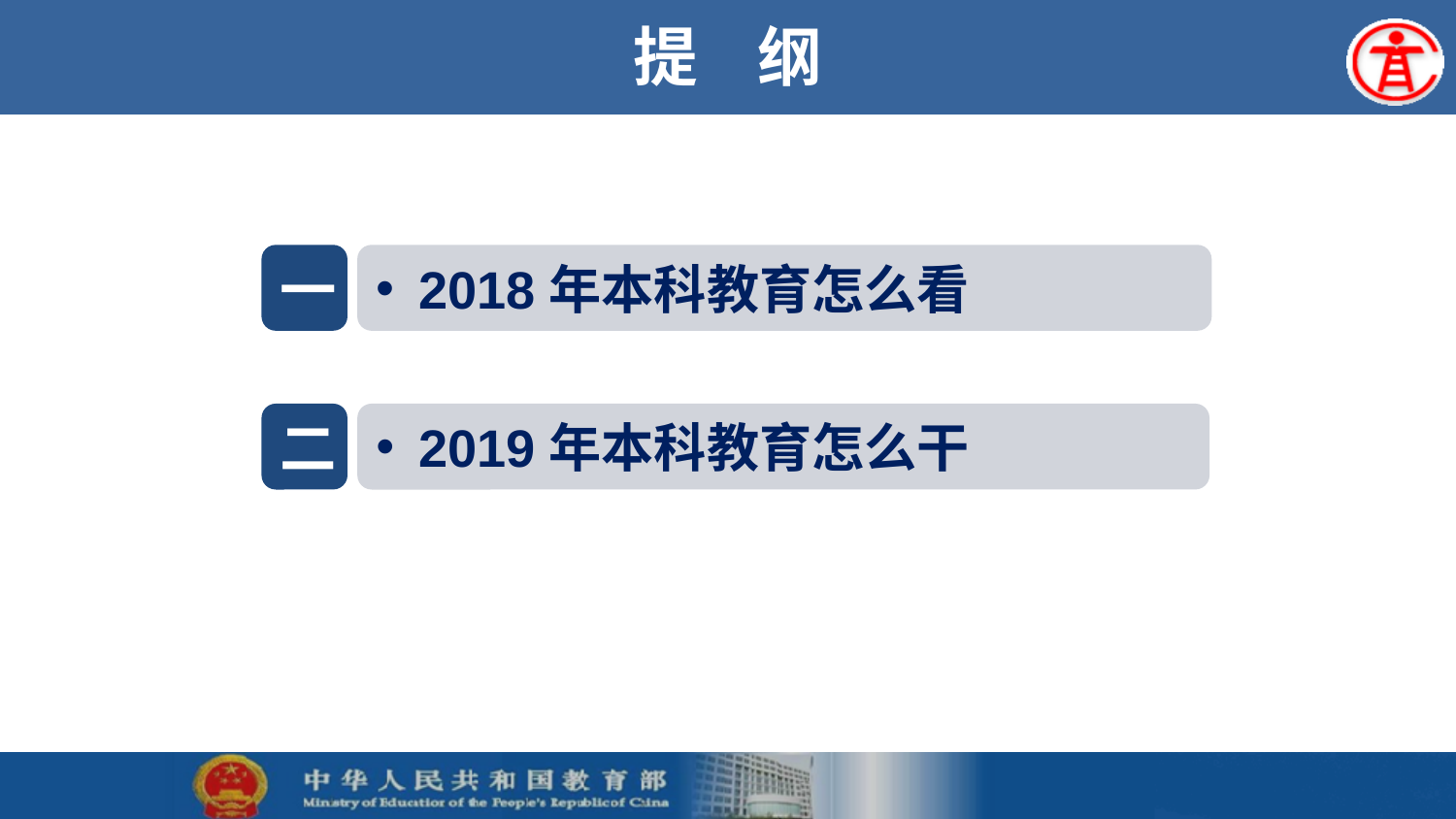

# 提    纲
一
2018年本科教育怎么看
二
2019年本科教育怎么干